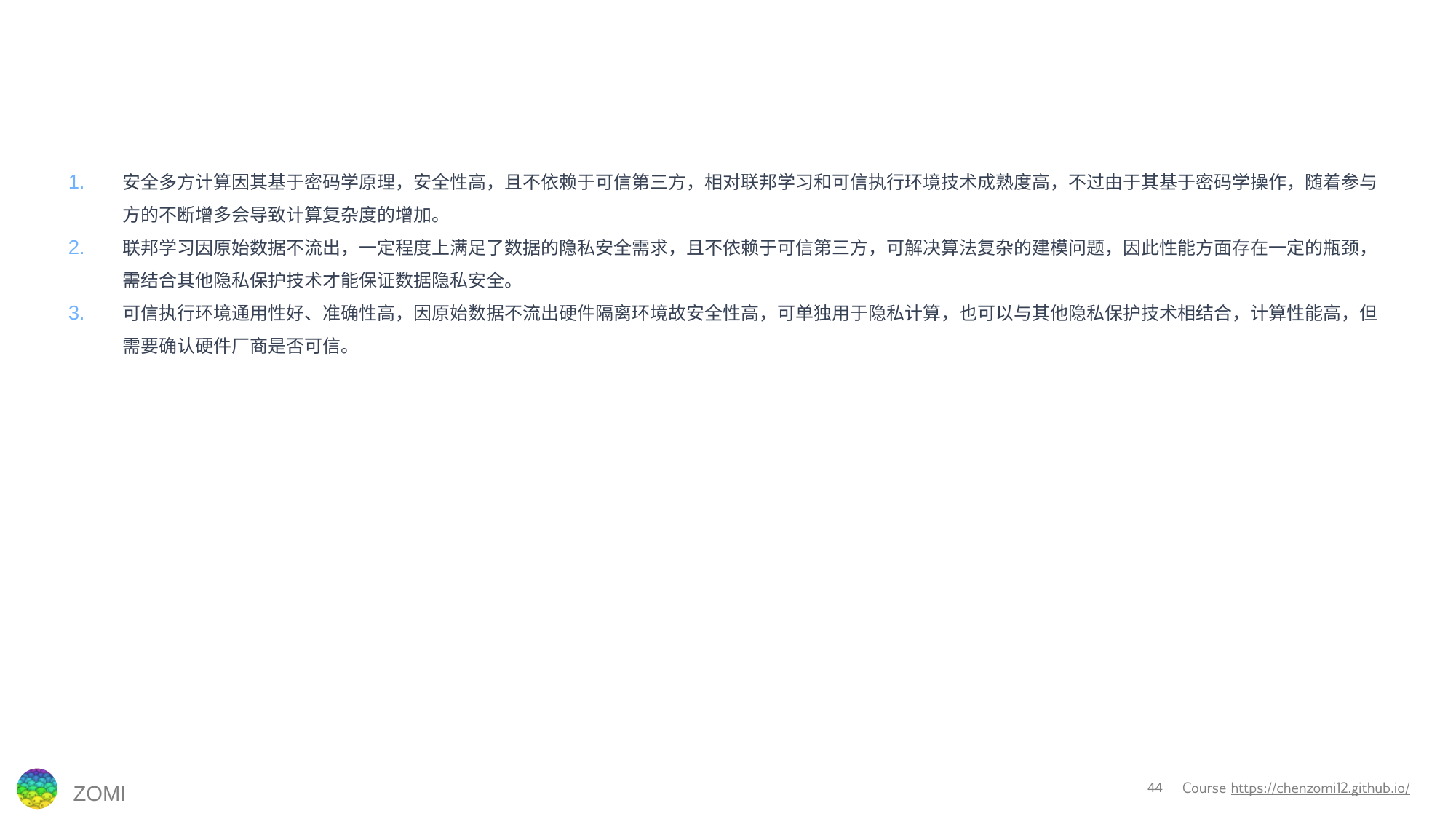

#
安全多方计算因其基于密码学原理，安全性高，且不依赖于可信第三方，相对联邦学习和可信执行环境技术成熟度高，不过由于其基于密码学操作，随着参与方的不断增多会导致计算复杂度的增加。
联邦学习因原始数据不流出，一定程度上满足了数据的隐私安全需求，且不依赖于可信第三方，可解决算法复杂的建模问题，因此性能方面存在一定的瓶颈，需结合其他隐私保护技术才能保证数据隐私安全。
可信执行环境通用性好、准确性高，因原始数据不流出硬件隔离环境故安全性高，可单独用于隐私计算，也可以与其他隐私保护技术相结合，计算性能高，但需要确认硬件厂商是否可信。